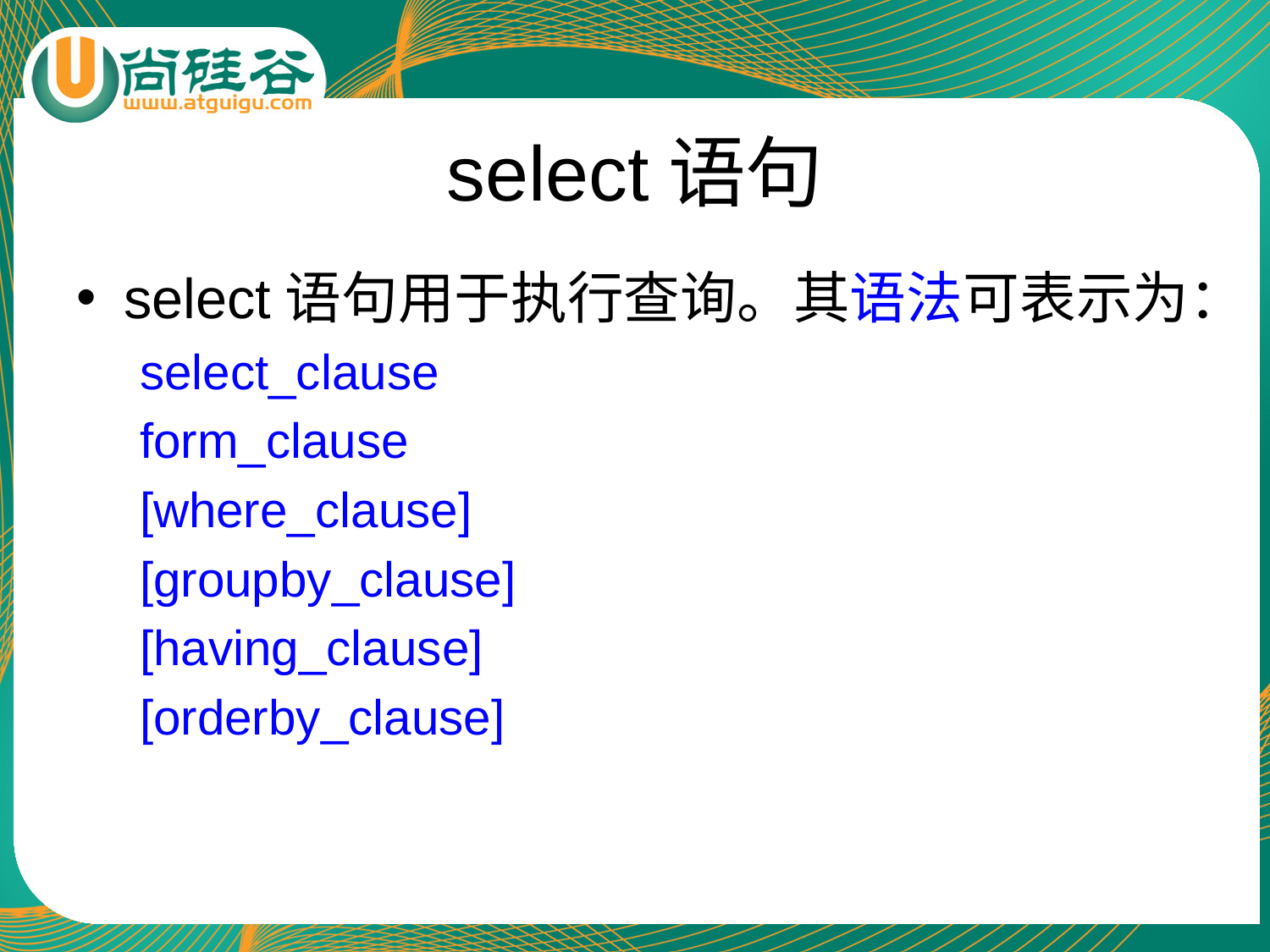

# select语句
select语句用于执行查询。其语法可表示为：
select_clause
form_clause
[where_clause]
[groupby_clause]
[having_clause]
[orderby_clause]